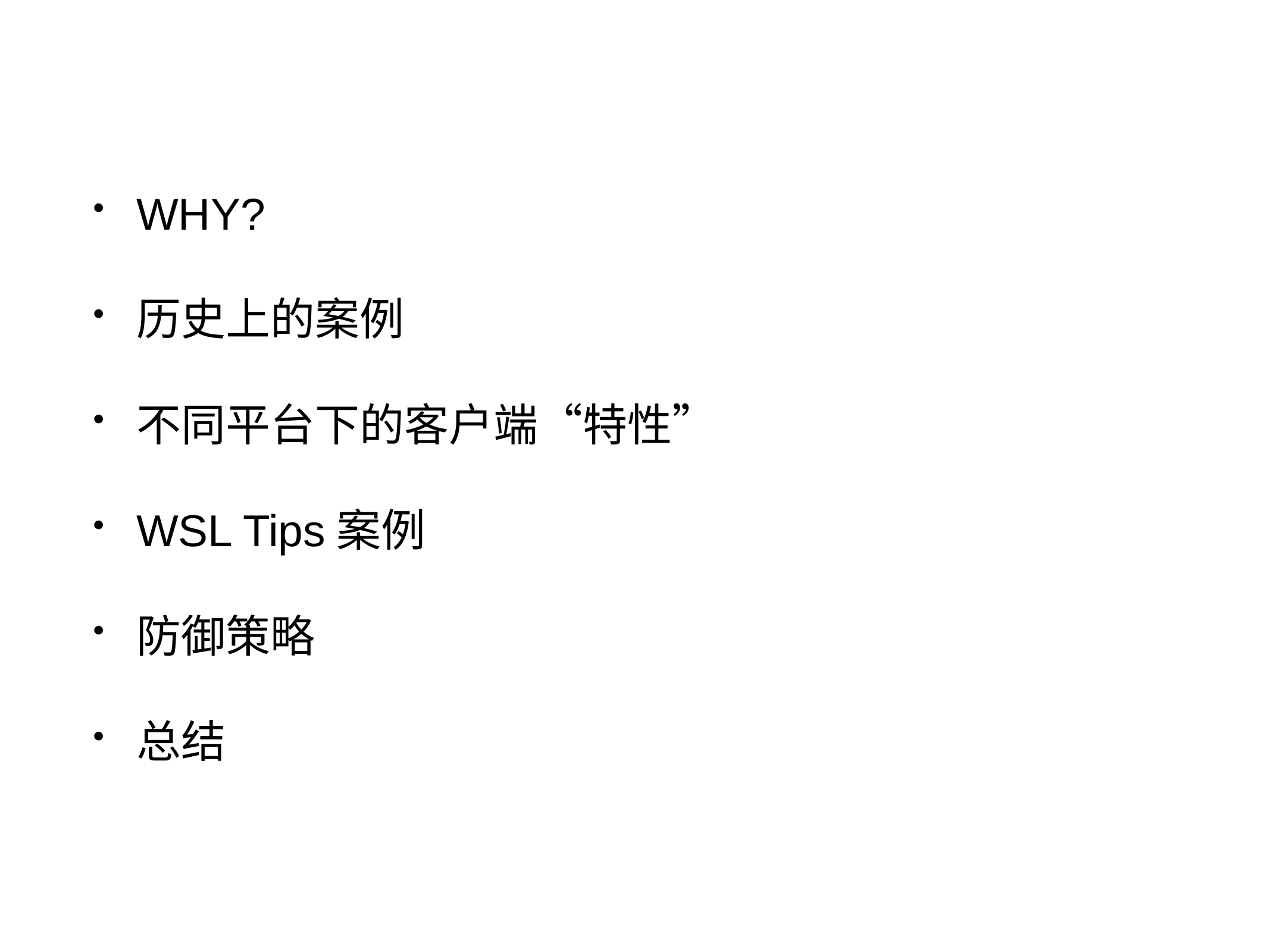

WHY?
历史上的案例
不同平台下的客户端“特性”
WSL Tips案例
防御策略
总结